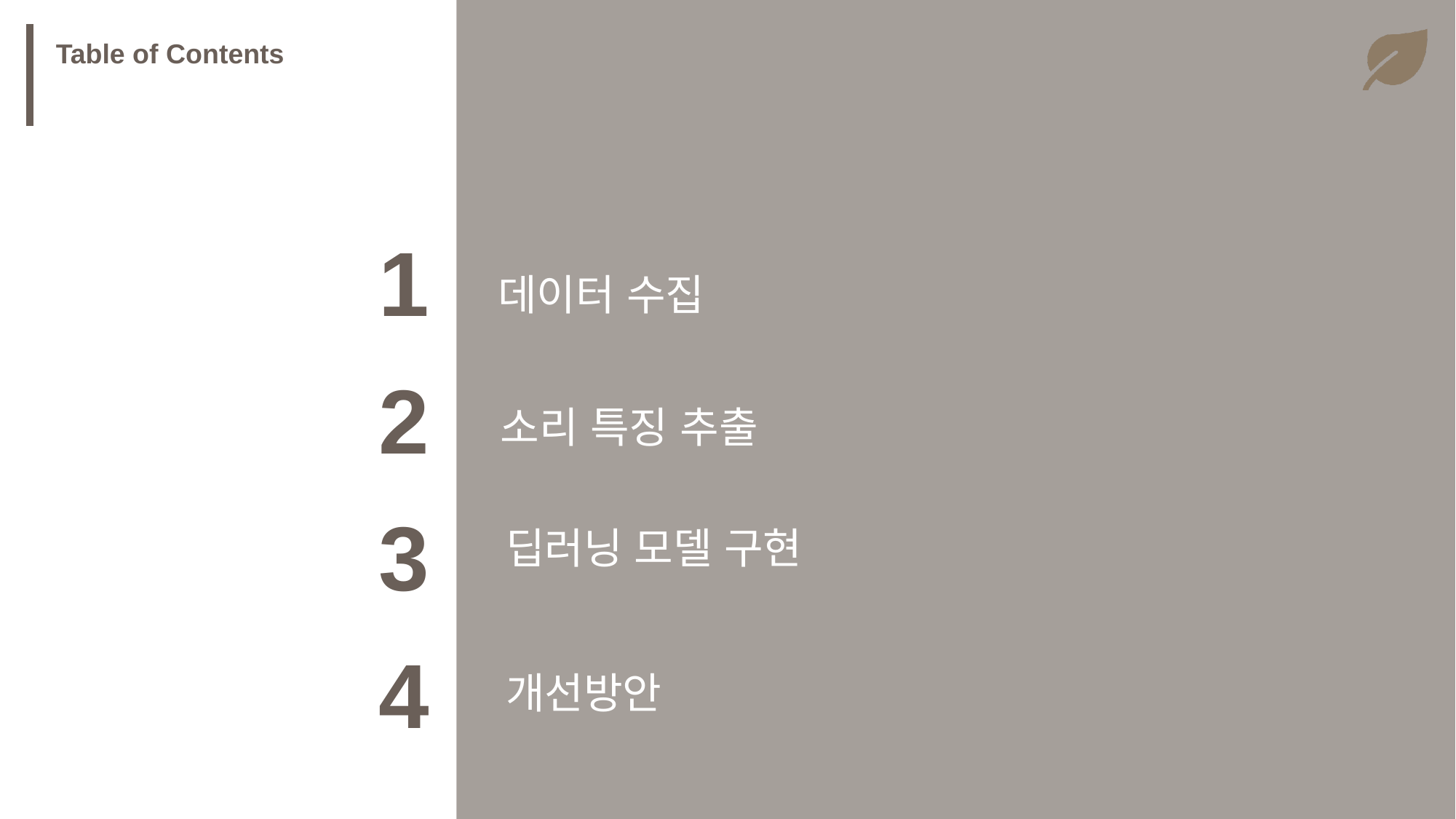

Table of Contents
1
데이터 수집
2
소리 특징 추출
3
딥러닝 모델 구현
4
개선방안